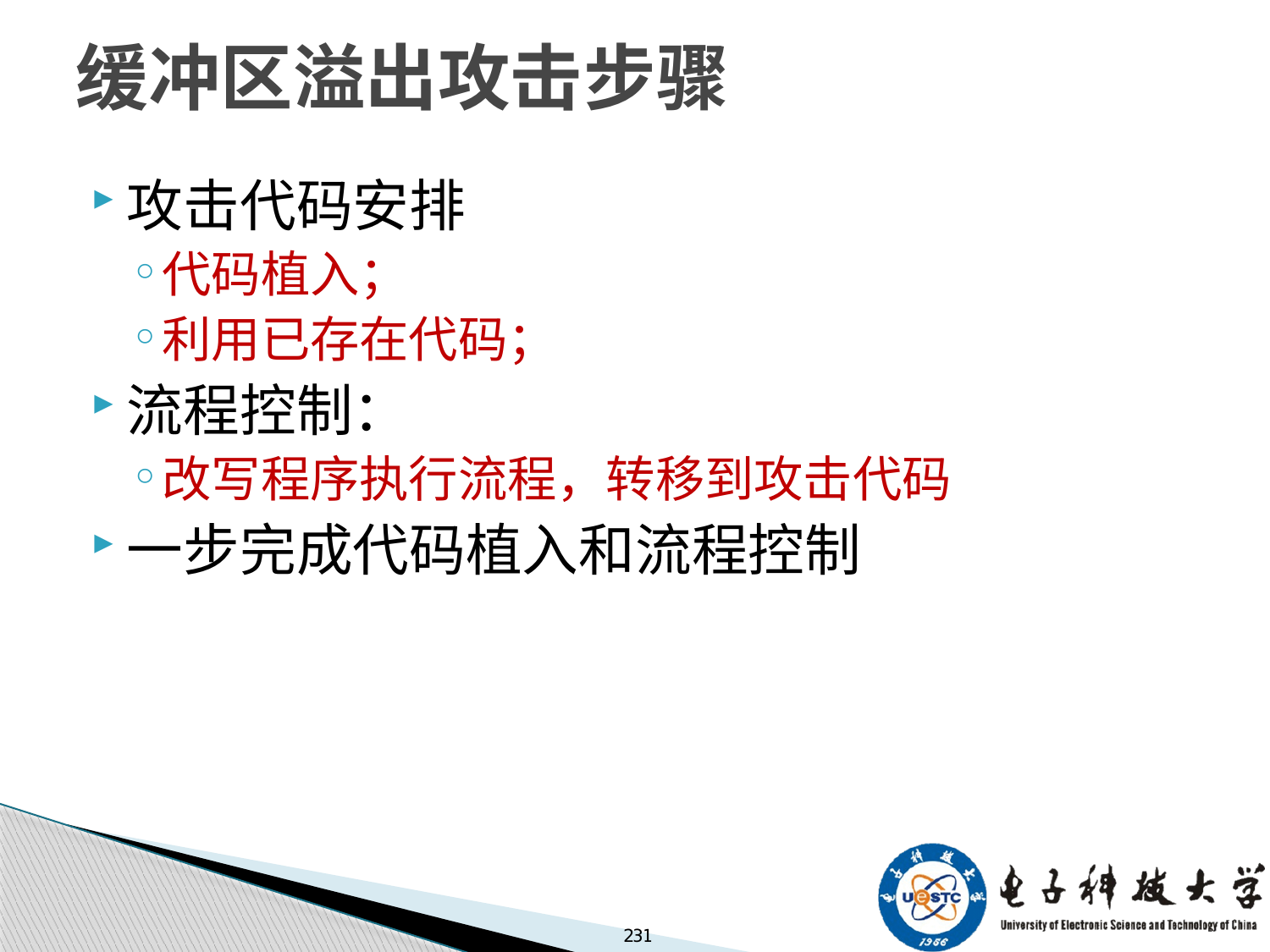

# 缓冲区溢出攻击	步骤
攻击代码安排
代码植入；
利用已存在代码；
流程控制：
改写程序执行流程，转移到攻击代码
一步完成代码植入和流程控制

231